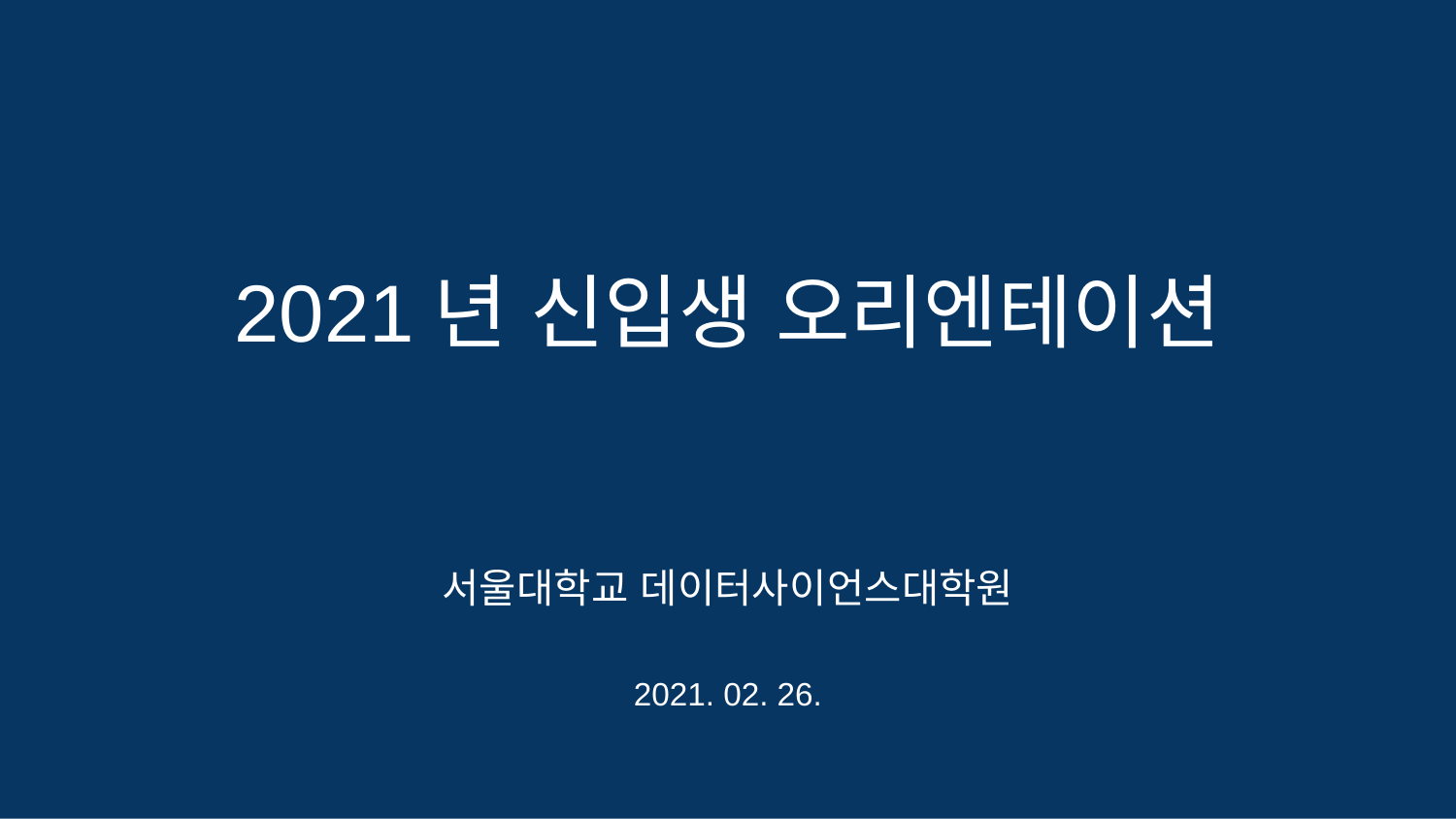

2021년 신입생 오리엔테이션

서울대학교 데이터사이언스대학원

2021. 02. 26.